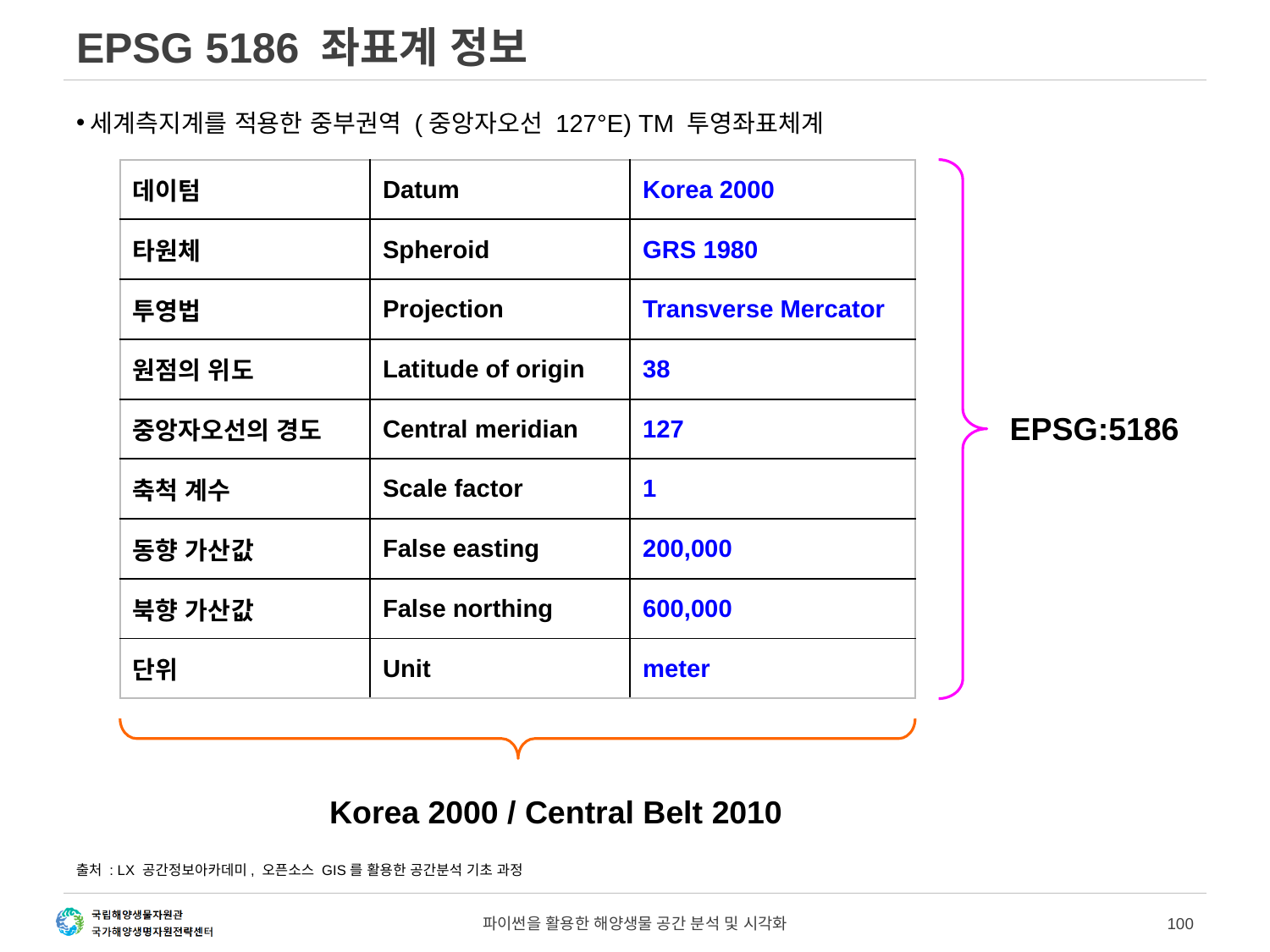

# EPSG 5186 좌표계 정보
세계측지계를 적용한 중부권역 (중앙자오선 127°E) TM 투영좌표체계

| 데이텀 | Datum | Korea 2000 |
| --- | --- | --- |
| 타원체 | Spheroid | GRS 1980 |
| 투영법 | Projection | Transverse Mercator |
| 원점의 위도 | Latitude of origin | 38 |
| 중앙자오선의 경도 | Central meridian | 127 |
| 축척 계수 | Scale factor | 1 |
| 동향 가산값 | False easting | 200,000 |
| 북향 가산값 | False northing | 600,000 |
| 단위 | Unit | meter |

EPSG:5186
Korea 2000 / Central Belt 2010
출처 : LX 공간정보아카데미, 오픈소스 GIS를 활용한 공간분석 기초 과정
파이썬을 활용한 해양생물 공간 분석 및 시각화
100